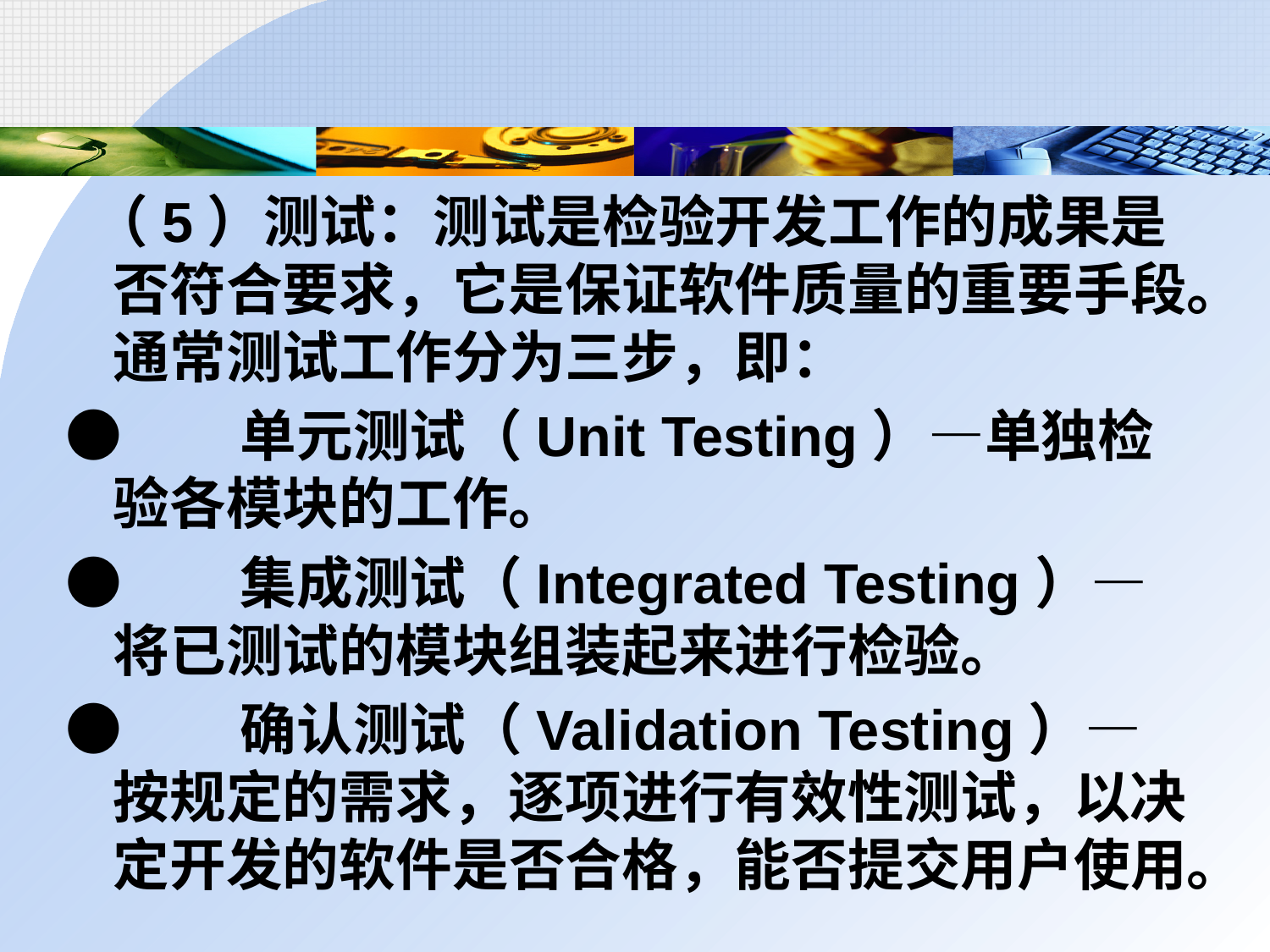

（5）测试：测试是检验开发工作的成果是否符合要求，它是保证软件质量的重要手段。通常测试工作分为三步，即：
●	单元测试（Unit Testing）—单独检验各模块的工作。
●	集成测试（Integrated Testing）—将已测试的模块组装起来进行检验。
●	确认测试（Validation Testing）—按规定的需求，逐项进行有效性测试，以决定开发的软件是否合格，能否提交用户使用。